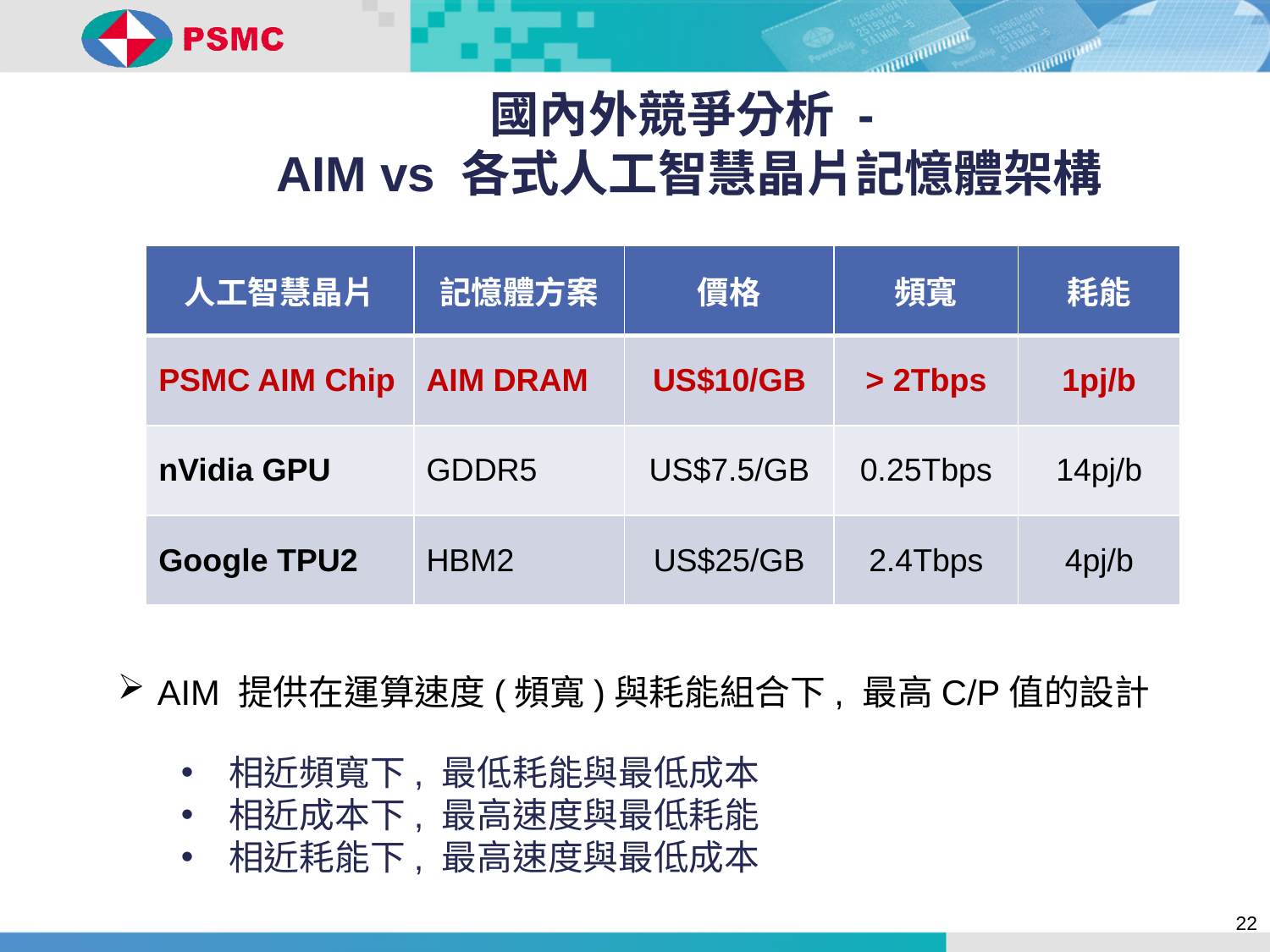

國內外競爭分析 -
AIM vs 各式人工智慧晶片記憶體架構
| 人工智慧晶片 | 記憶體方案 | 價格 | 頻寬 | 耗能 |
| --- | --- | --- | --- | --- |
| PSMC AIM Chip | AIM DRAM | US$10/GB | > 2Tbps | 1pj/b |
| nVidia GPU | GDDR5 | US$7.5/GB | 0.25Tbps | 14pj/b |
| Google TPU2 | HBM2 | US$25/GB | 2.4Tbps | 4pj/b |
AIM 提供在運算速度(頻寬)與耗能組合下, 最高C/P值的設計

相近頻寬下, 最低耗能與最低成本
相近成本下, 最高速度與最低耗能
相近耗能下, 最高速度與最低成本
22